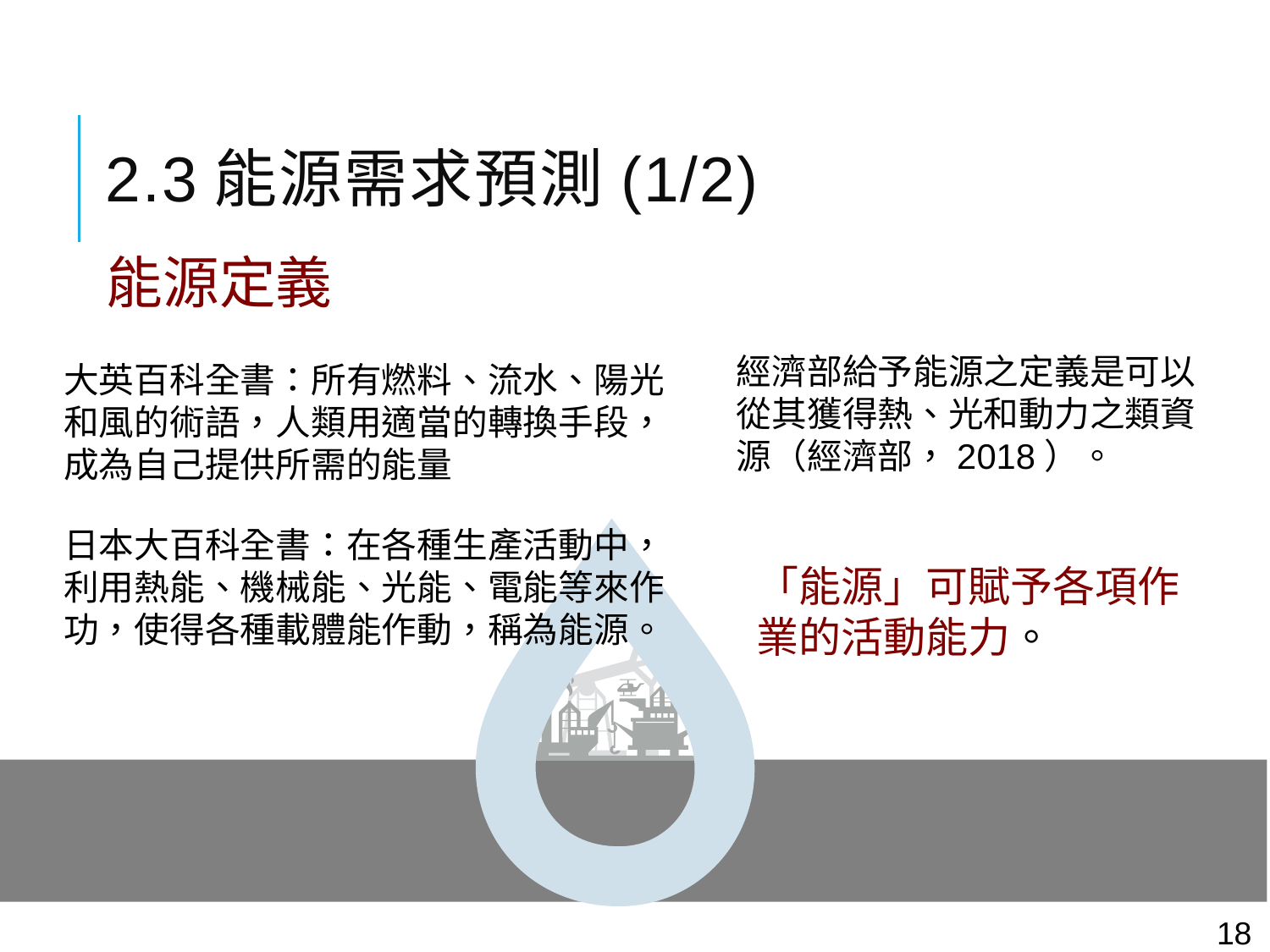

# 2.3能源需求預測(1/2)
能源定義
經濟部給予能源之定義是可以從其獲得熱、光和動力之類資源（經濟部，2018）。
大英百科全書：所有燃料、流水、陽光和風的術語，人類用適當的轉換手段，成為自己提供所需的能量
日本大百科全書：在各種生產活動中，利用熱能、機械能、光能、電能等來作功，使得各種載體能作動，稱為能源。
「能源」可賦予各項作業的活動能力。

www.islide.cc
18
18